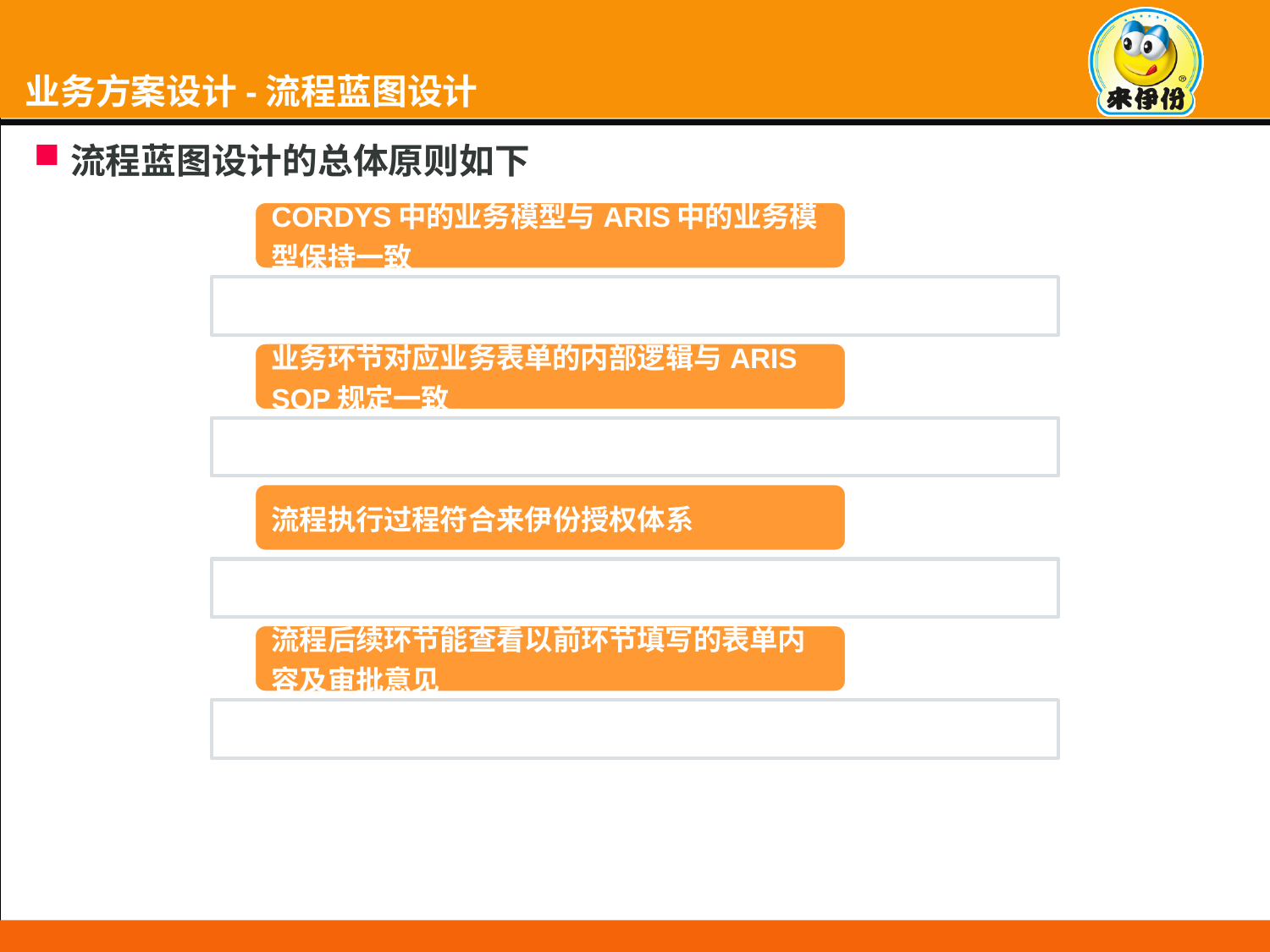

# 业务方案设计-流程蓝图设计
流程蓝图设计的总体原则如下

CORDYS中的业务模型与ARIS中的业务模型保持一致
业务环节对应业务表单的内部逻辑与ARIS SOP规定一致
流程执行过程符合来伊份授权体系
流程后续环节能查看以前环节填写的表单内容及审批意见